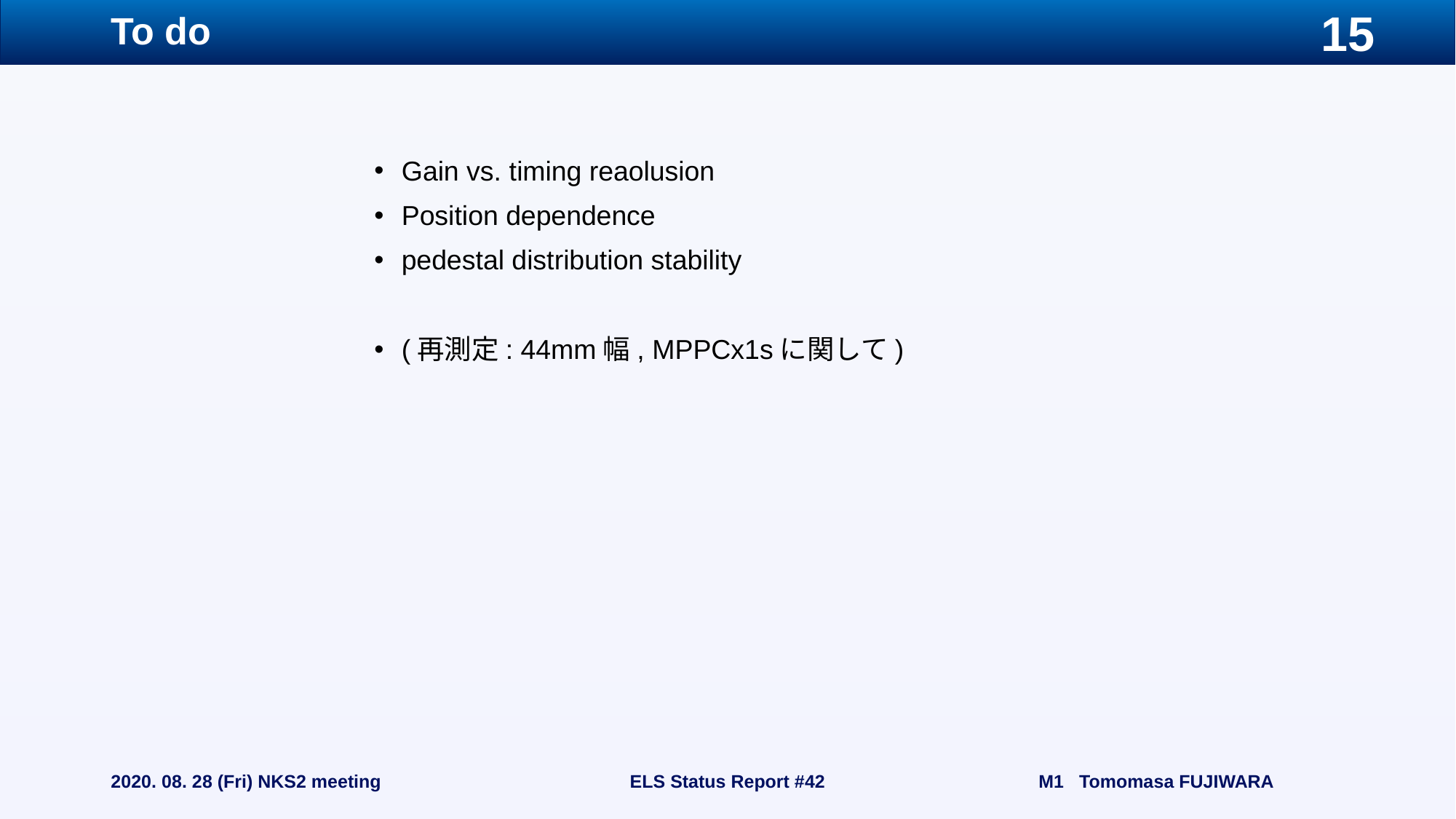

# To do
Gain vs. timing reaolusion
Position dependence
pedestal distribution stability

(再測定: 44mm幅, MPPCx1sに関して)

2020. 08. 28 (Fri) NKS2 meeting
ELS Status Report #42